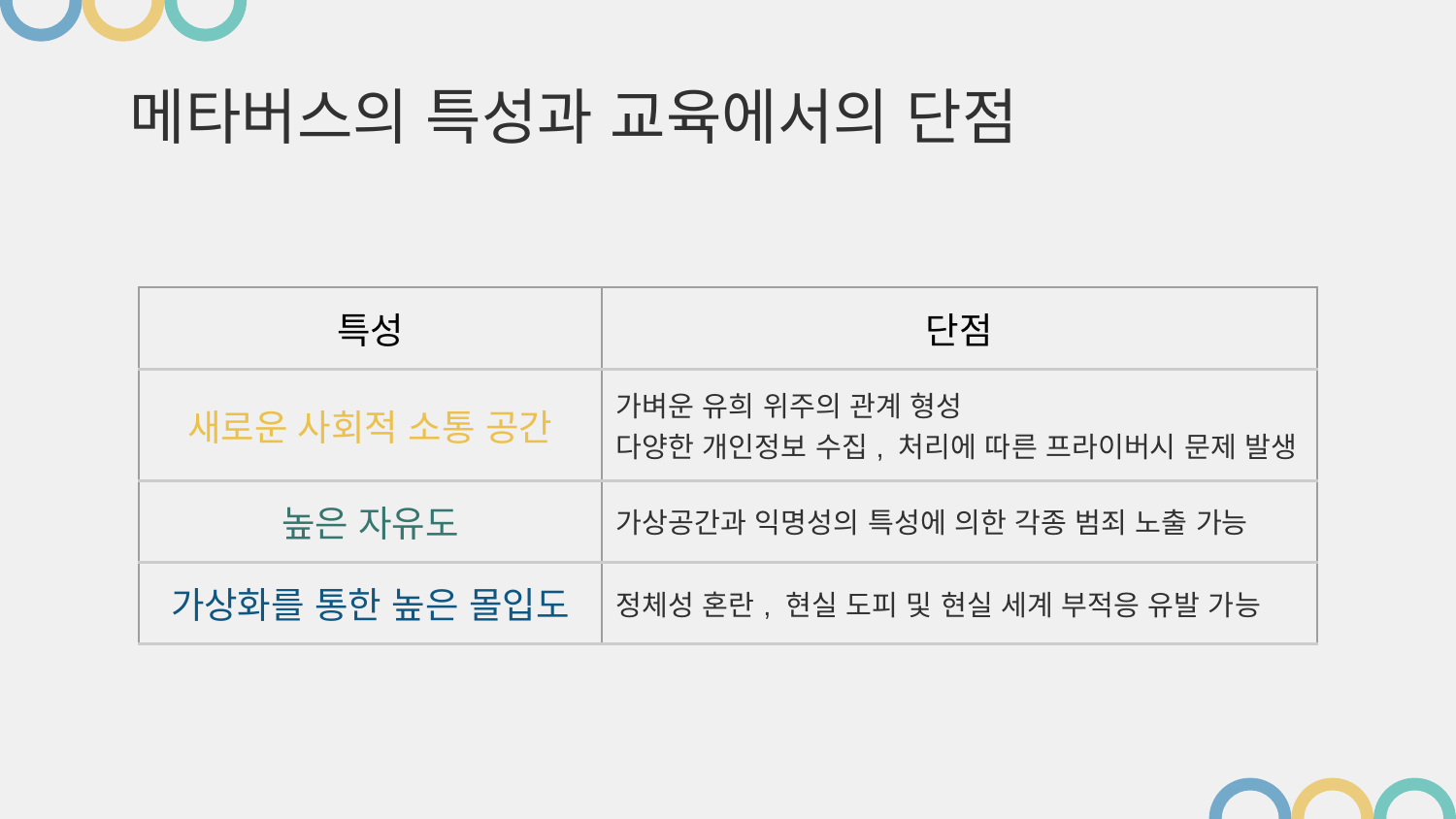

# 메타버스의 특성과 교육에서의 단점
| 특성 | 단점 |
| --- | --- |
| 새로운 사회적 소통 공간 | 가벼운 유희 위주의 관계 형성 다양한 개인정보 수집, 처리에 따른 프라이버시 문제 발생 |
| 높은 자유도 | 가상공간과 익명성의 특성에 의한 각종 범죄 노출 가능 |
| 가상화를 통한 높은 몰입도 | 정체성 혼란, 현실 도피 및 현실 세계 부적응 유발 가능 |